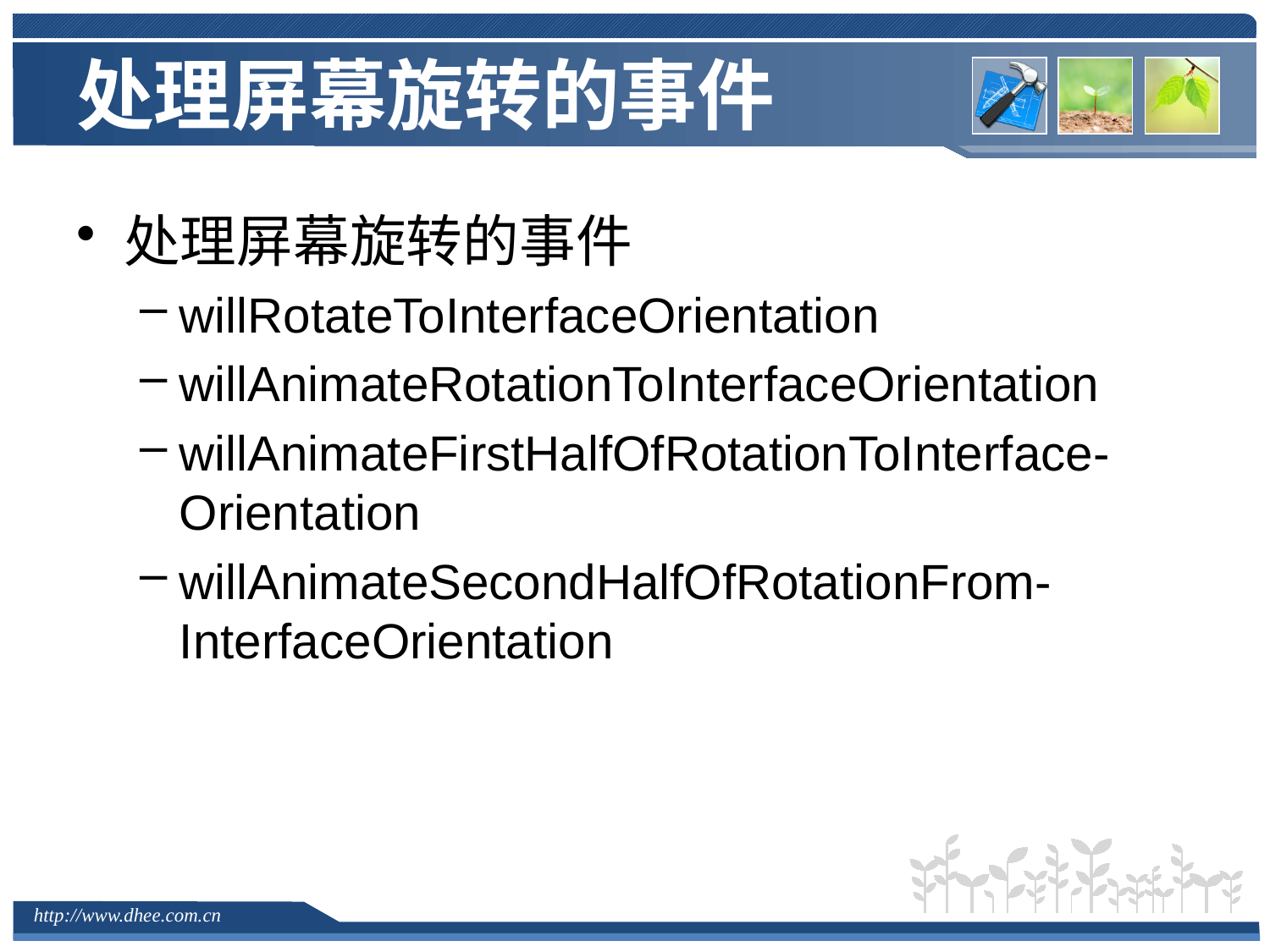

# 处理屏幕旋转的事件
处理屏幕旋转的事件
willRotateToInterfaceOrientation
willAnimateRotationToInterfaceOrientation
willAnimateFirstHalfOfRotationToInterface-Orientation
willAnimateSecondHalfOfRotationFrom-InterfaceOrientation